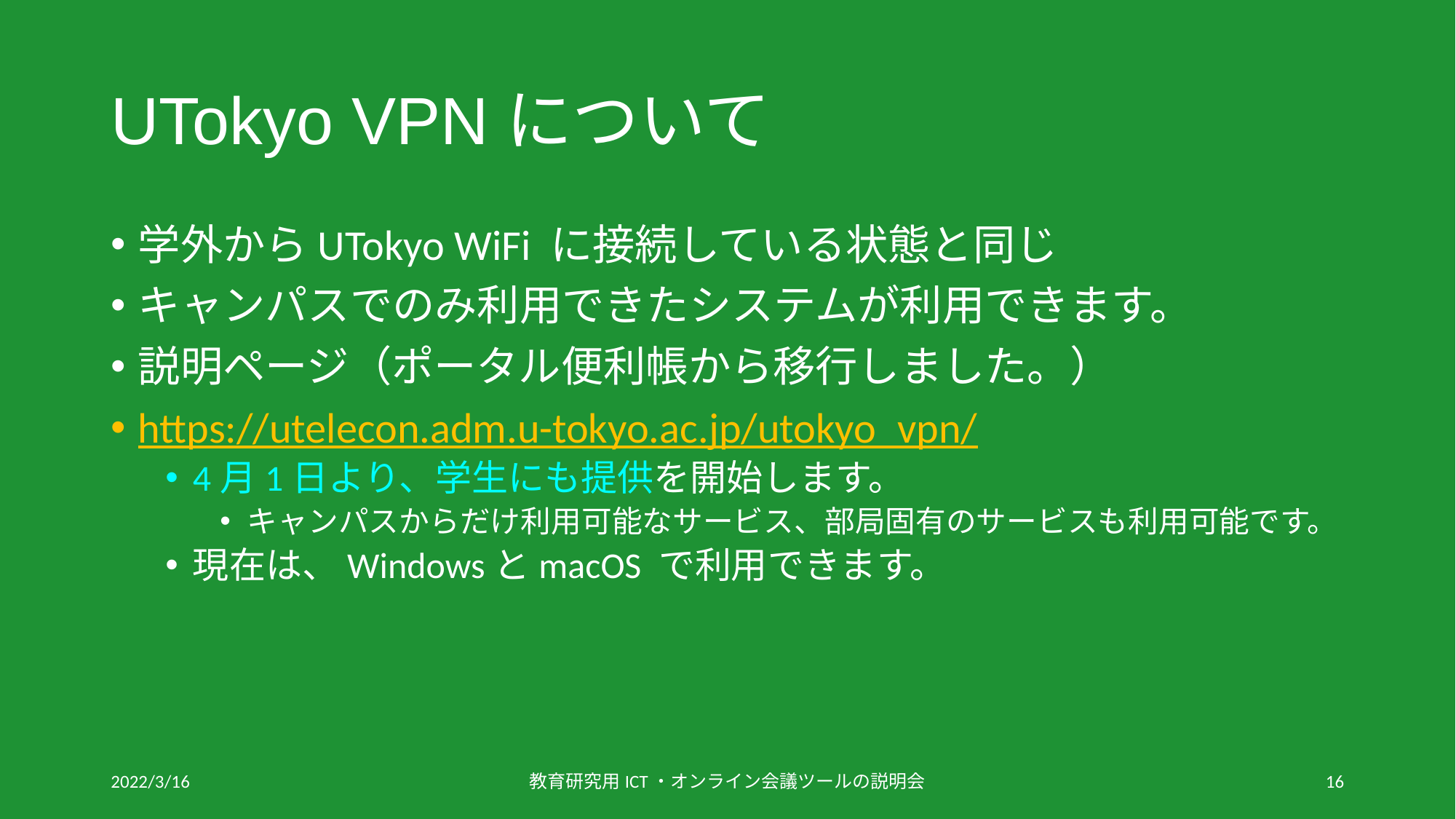

# UTokyo VPNについて
学外からUTokyo WiFi に接続している状態と同じ
キャンパスでのみ利用できたシステムが利用できます。
説明ページ（ポータル便利帳から移行しました。）
https://utelecon.adm.u-tokyo.ac.jp/utokyo_vpn/
4月1日より、学生にも提供を開始します。
キャンパスからだけ利用可能なサービス、部局固有のサービスも利用可能です。
現在は、WindowsとmacOS で利用できます。

2022/3/16
教育研究用ICT・オンライン会議ツールの説明会
16